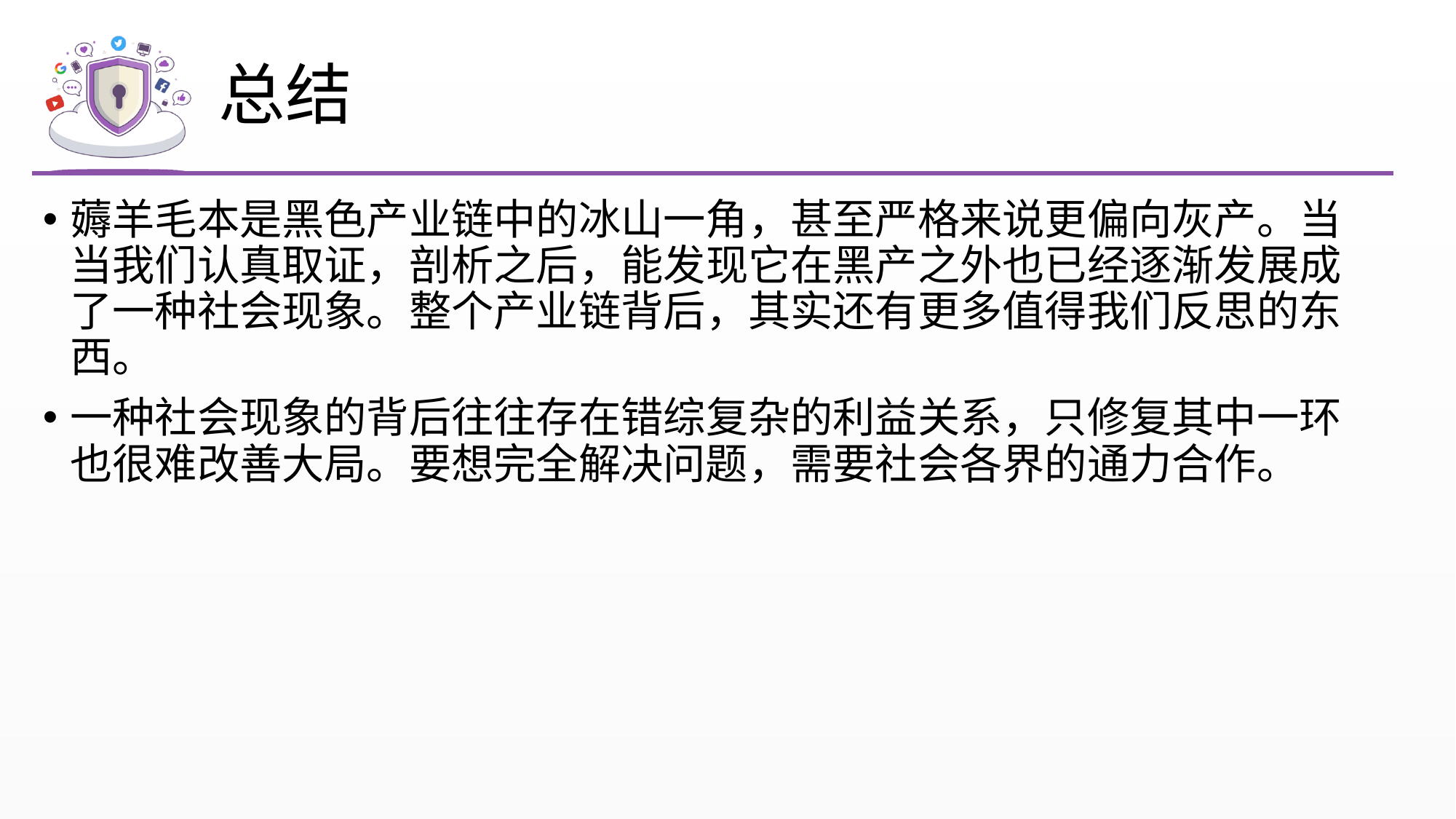

# 总结
薅羊毛本是黑色产业链中的冰山一角，甚至严格来说更偏向灰产。当当我们认真取证，剖析之后，能发现它在黑产之外也已经逐渐发展成了一种社会现象。整个产业链背后，其实还有更多值得我们反思的东西。
一种社会现象的背后往往存在错综复杂的利益关系，只修复其中一环也很难改善大局。要想完全解决问题，需要社会各界的通力合作。